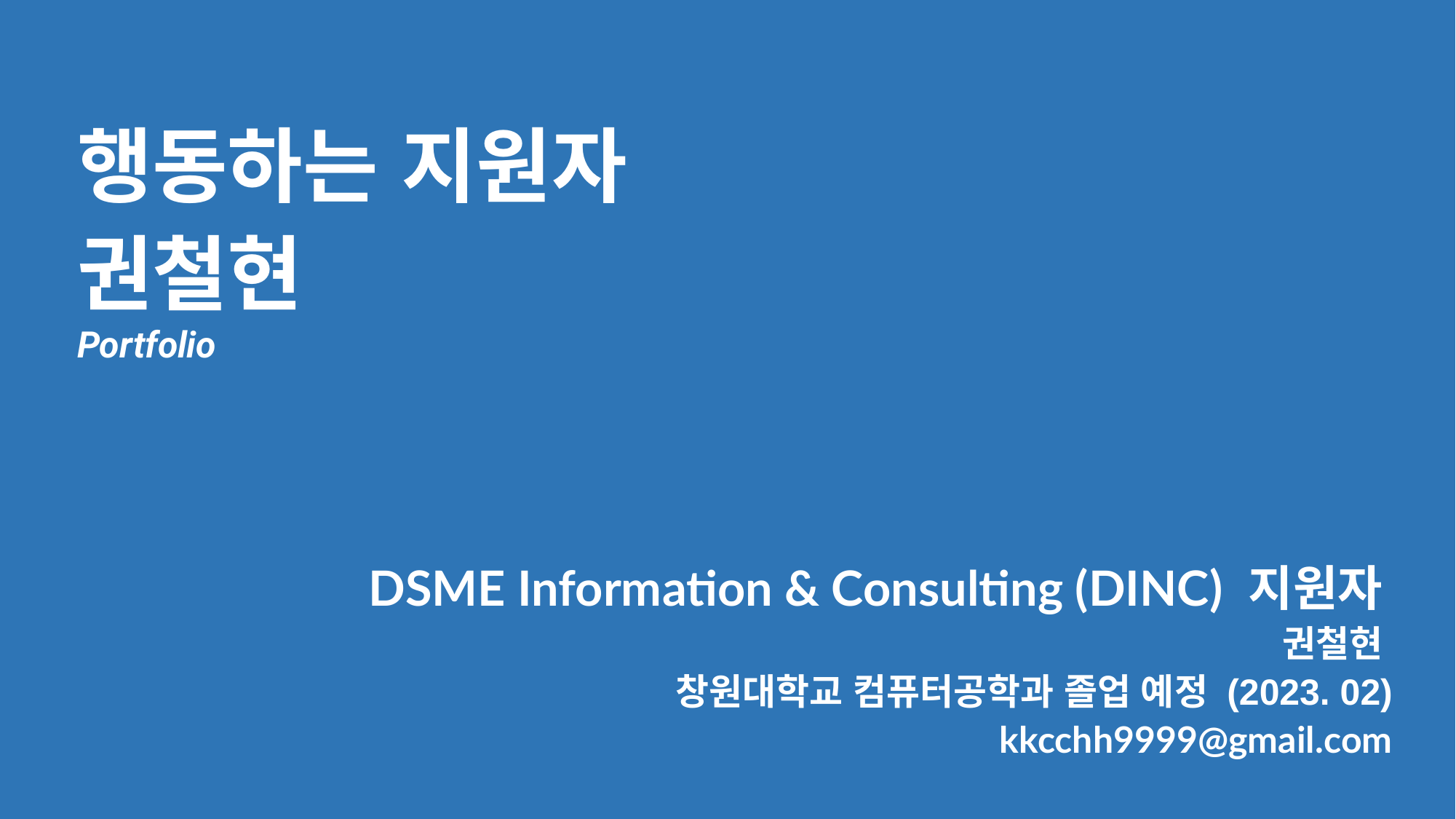

행동하는 지원자
권철현
Portfolio
DSME Information & Consulting (DINC) 지원자
권철현
창원대학교 컴퓨터공학과 졸업 예정 (2023. 02)
kkcchh9999@gmail.com